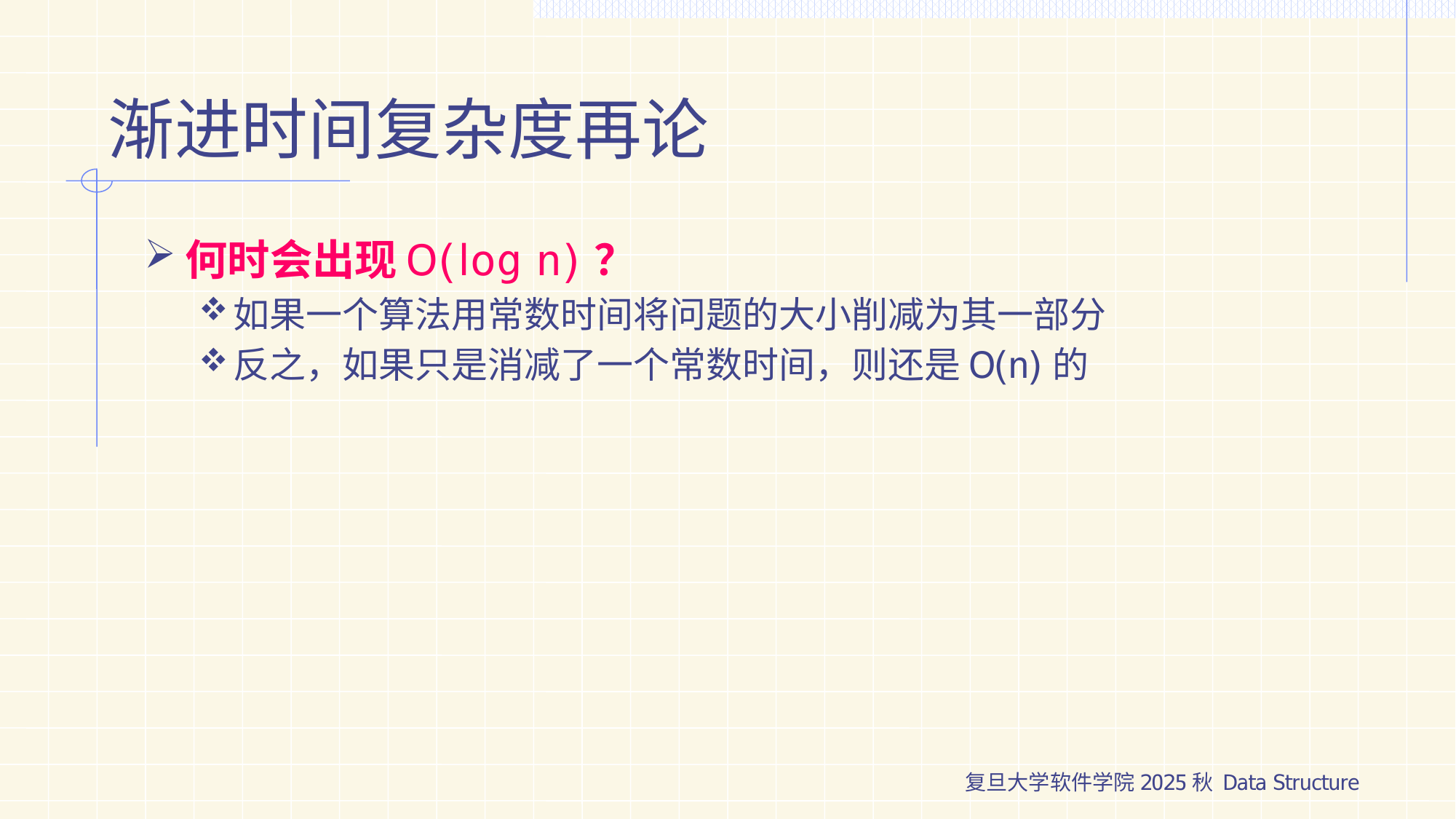

# 渐进时间复杂度再论
何时会出现O(log n)？
如果一个算法用常数时间将问题的大小削减为其一部分
反之，如果只是消减了一个常数时间，则还是O(n)的